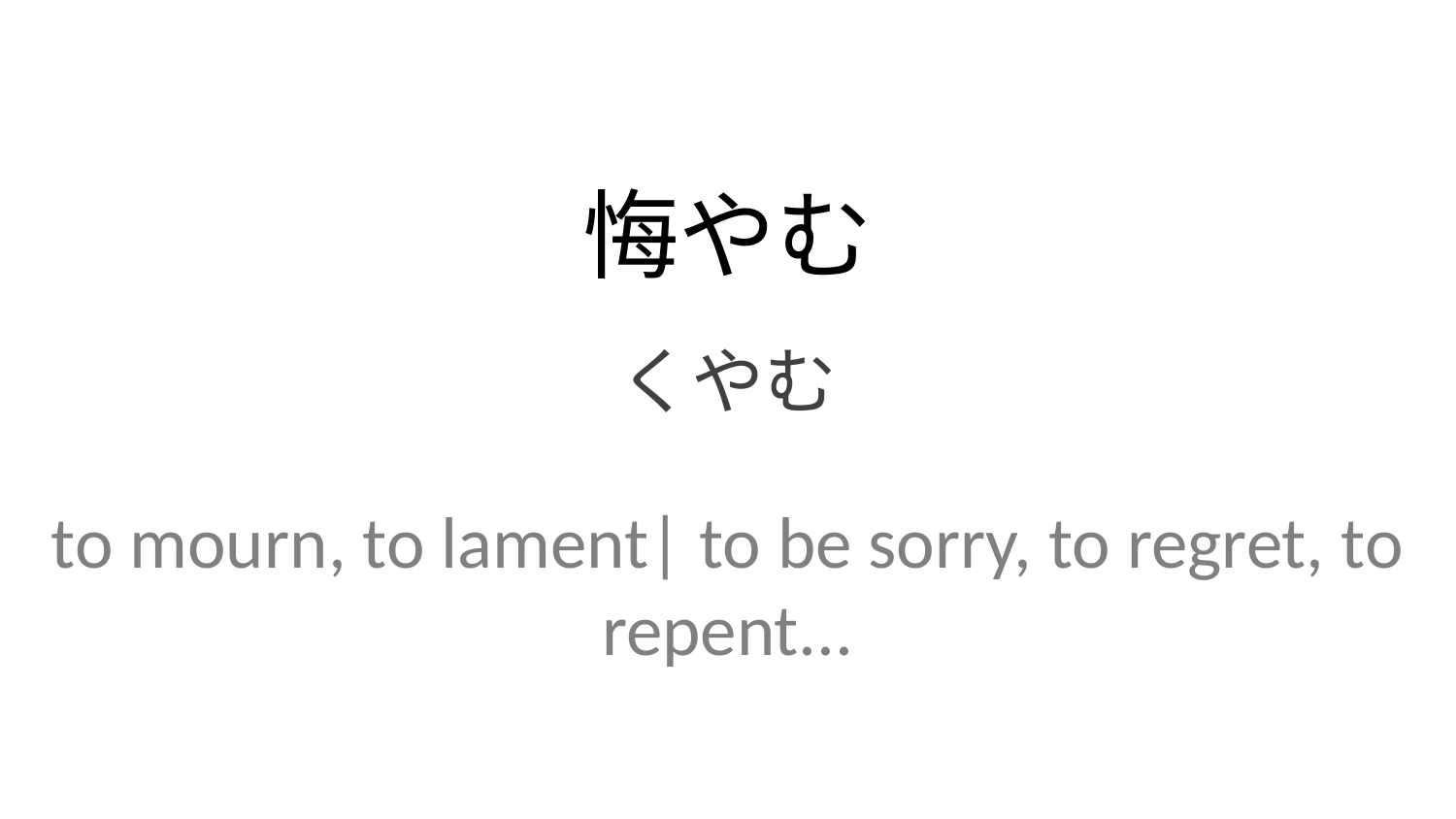

悔やむ

くやむ
to mourn, to lament| to be sorry, to regret, to repent...